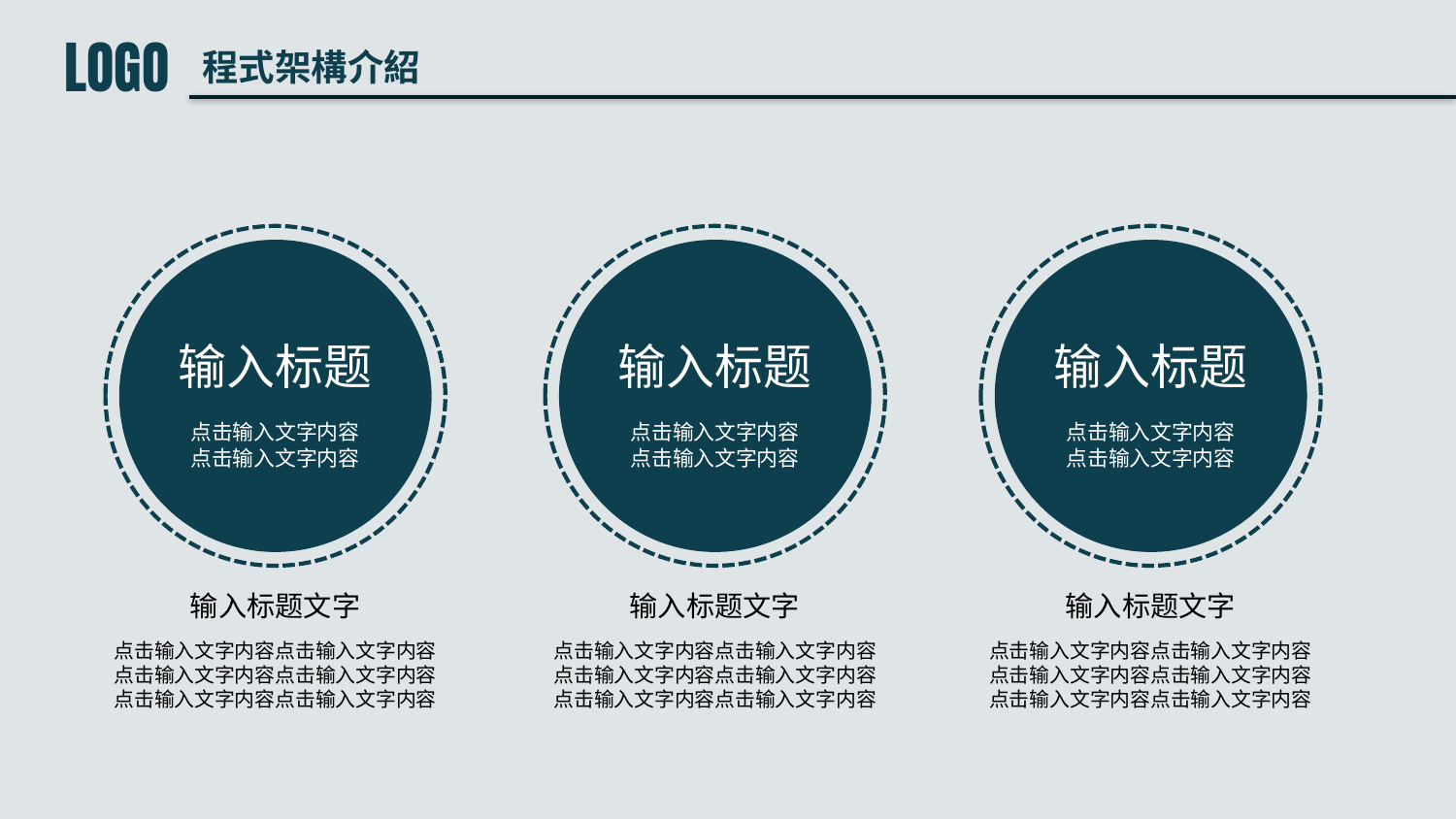

输入标题
点击输入文字内容
点击输入文字内容
输入标题
点击输入文字内容
点击输入文字内容
输入标题
点击输入文字内容
点击输入文字内容
输入标题文字
点击输入文字内容点击输入文字内容
点击输入文字内容点击输入文字内容
点击输入文字内容点击输入文字内容
输入标题文字
点击输入文字内容点击输入文字内容
点击输入文字内容点击输入文字内容
点击输入文字内容点击输入文字内容
输入标题文字
点击输入文字内容点击输入文字内容
点击输入文字内容点击输入文字内容
点击输入文字内容点击输入文字内容